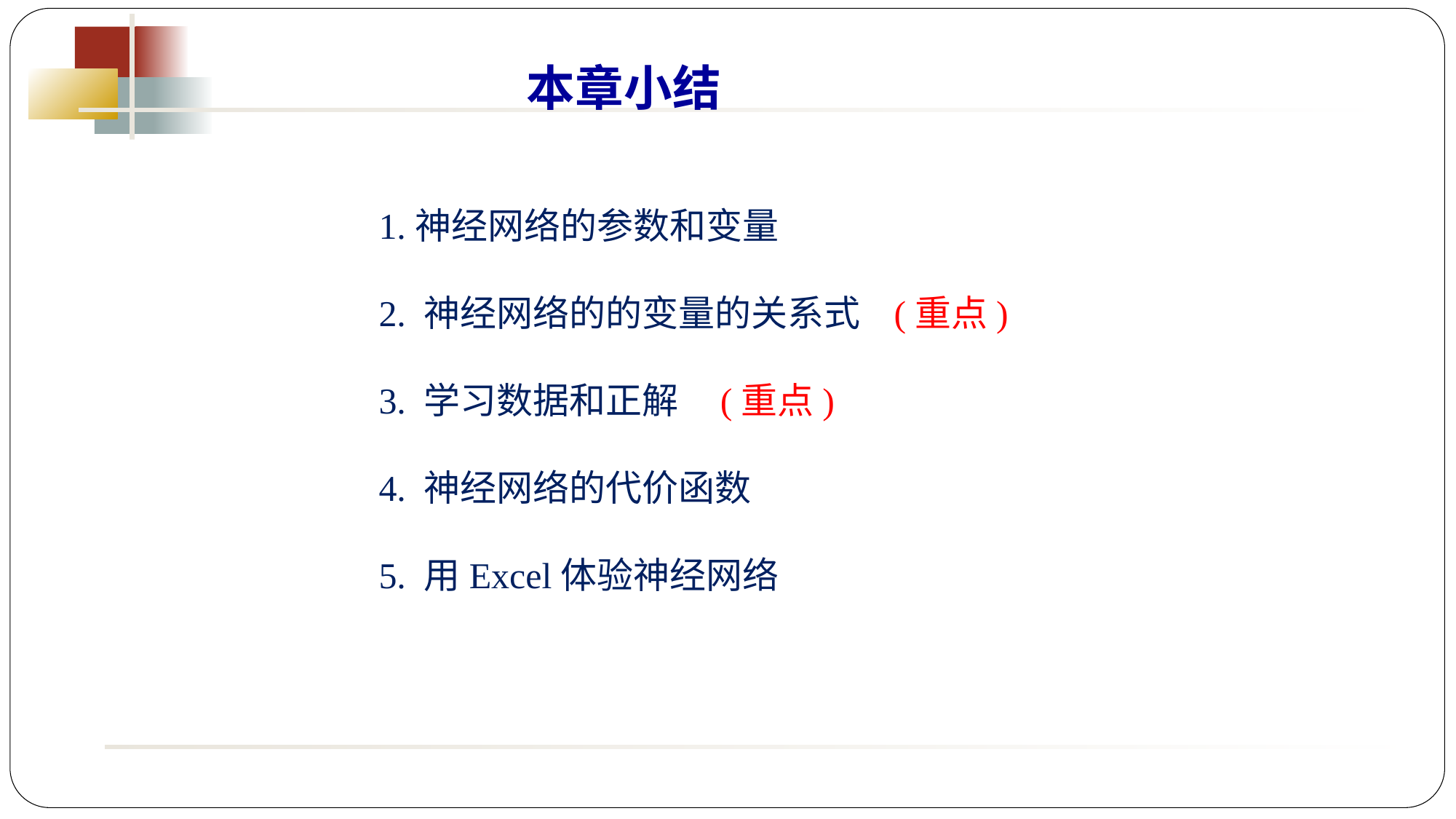

本章小结
1.神经网络的参数和变量
2. 神经网络的的变量的关系式   (重点)
3. 学习数据和正解    (重点)
4. 神经网络的代价函数
5. 用Excel体验神经网络